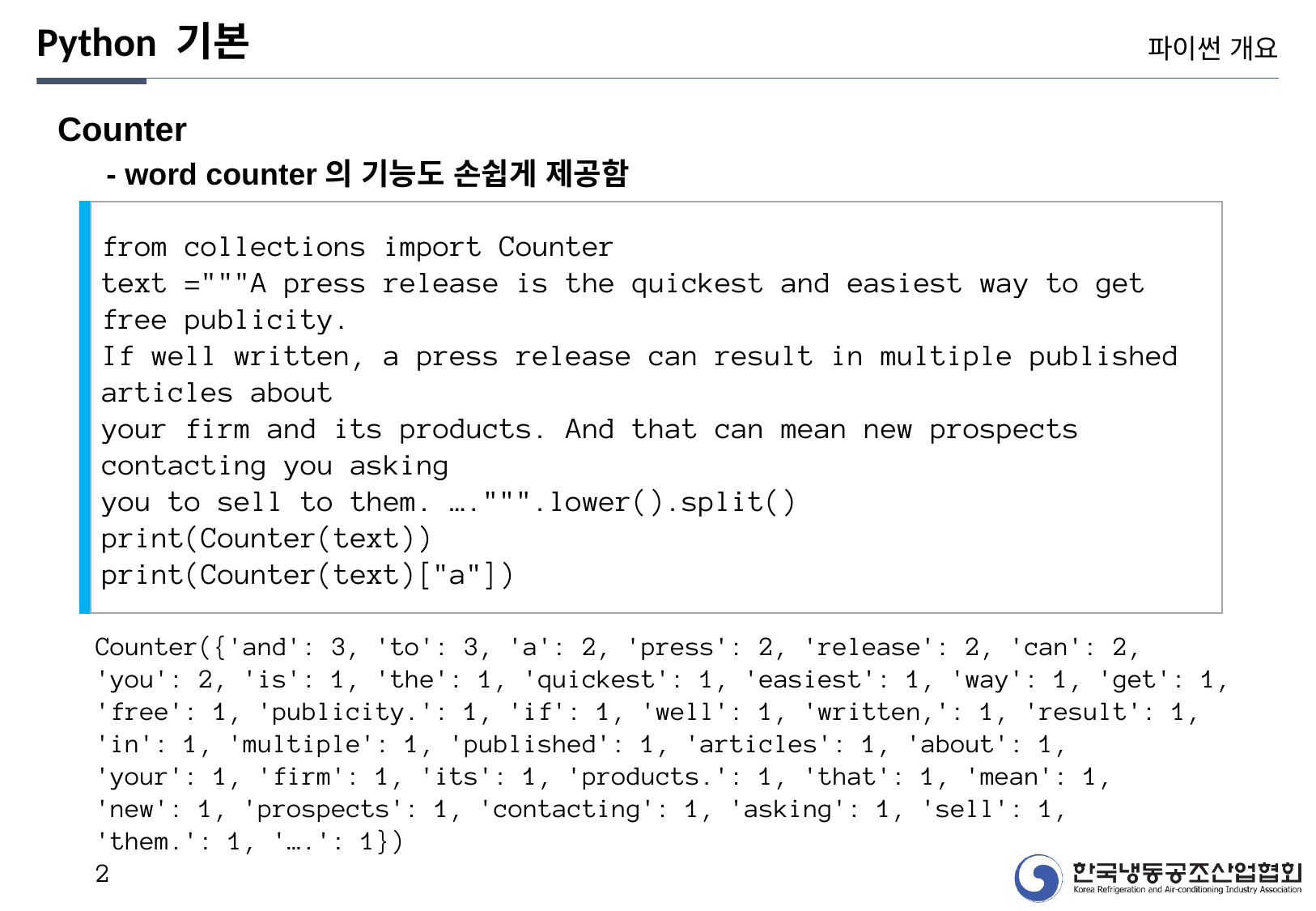

Python 기본
파이썬 개요
Counter
- word counter의 기능도 손쉽게 제공함

from collections import Counter
text ="""A press release is the quickest and easiest way to get free publicity.
If well written, a press release can result in multiple published articles about
your firm and its products. And that can mean new prospects contacting you asking
you to sell to them. ….""".lower().split()
print(Counter(text))
print(Counter(text)["a"])
Counter({'and': 3, 'to': 3, 'a': 2, 'press': 2, 'release': 2, 'can': 2,
'you': 2, 'is': 1, 'the': 1, 'quickest': 1, 'easiest': 1, 'way': 1, 'get': 1,
'free': 1, 'publicity.': 1, 'if': 1, 'well': 1, 'written,': 1, 'result': 1,
'in': 1, 'multiple': 1, 'published': 1, 'articles': 1, 'about': 1,
'your': 1, 'firm': 1, 'its': 1, 'products.': 1, 'that': 1, 'mean': 1,
'new': 1, 'prospects': 1, 'contacting': 1, 'asking': 1, 'sell': 1,
'them.': 1, '….': 1})
2